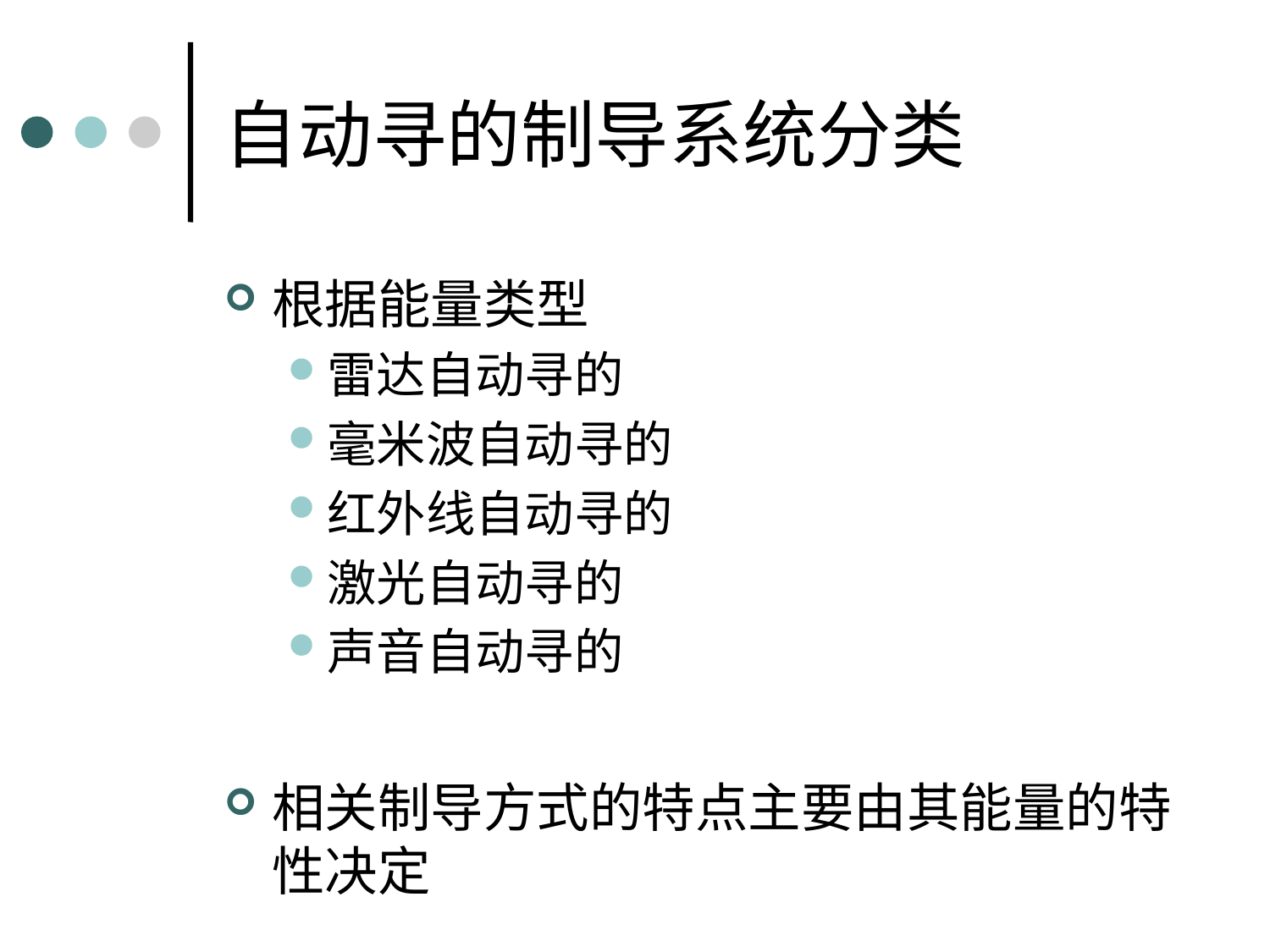

# 自动寻的制导系统分类
根据能量类型
雷达自动寻的
毫米波自动寻的
红外线自动寻的
激光自动寻的
声音自动寻的

相关制导方式的特点主要由其能量的特性决定